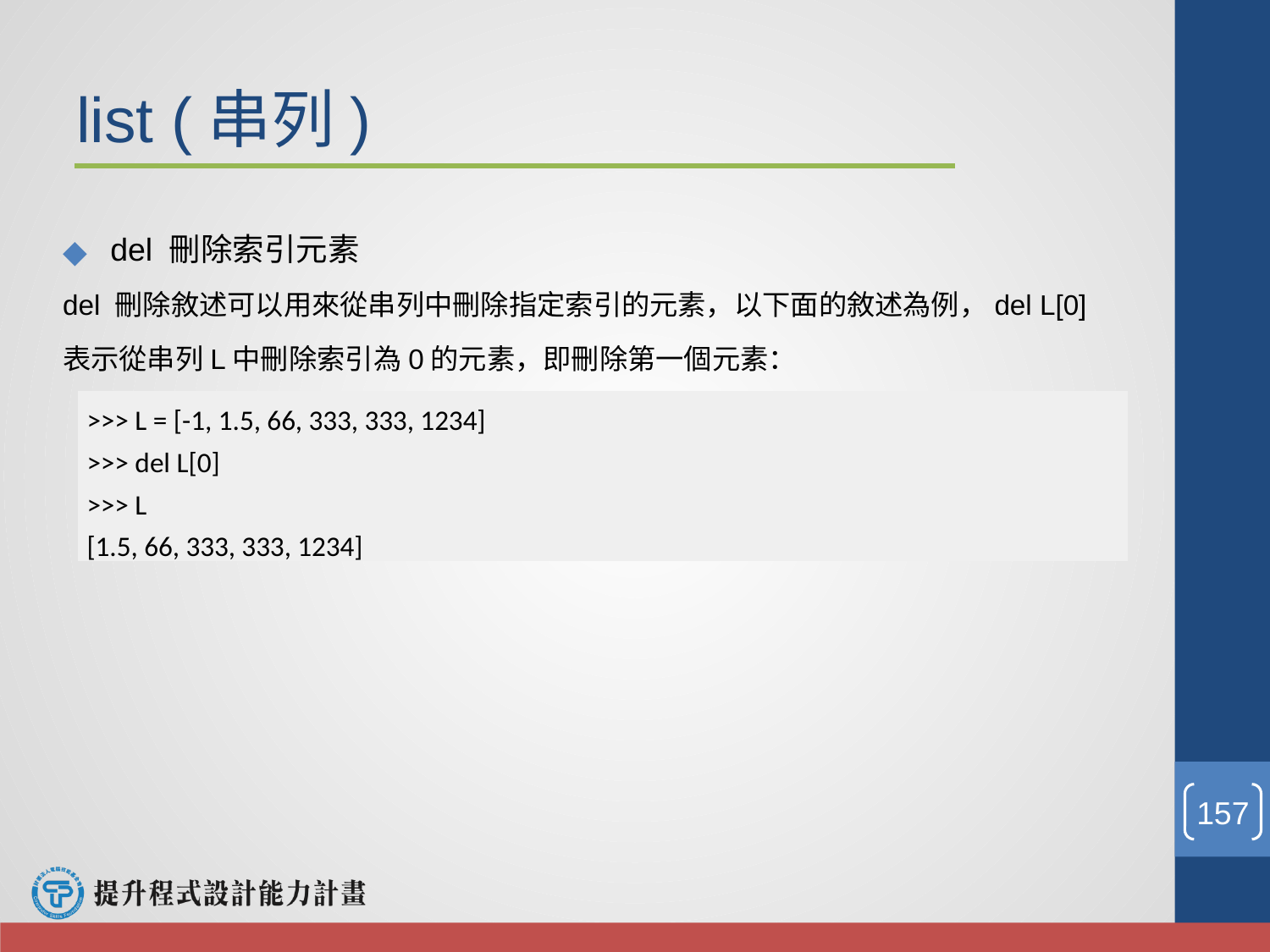

list (串列)
del 刪除索引元素
del 刪除敘述可以用來從串列中刪除指定索引的元素，以下面的敘述為例，del L[0] 表示從串列L中刪除索引為0的元素，即刪除第一個元素：
>>> L = [-1, 1.5, 66, 333, 333, 1234]
>>> del L[0]
>>> L
[1.5, 66, 333, 333, 1234]

157